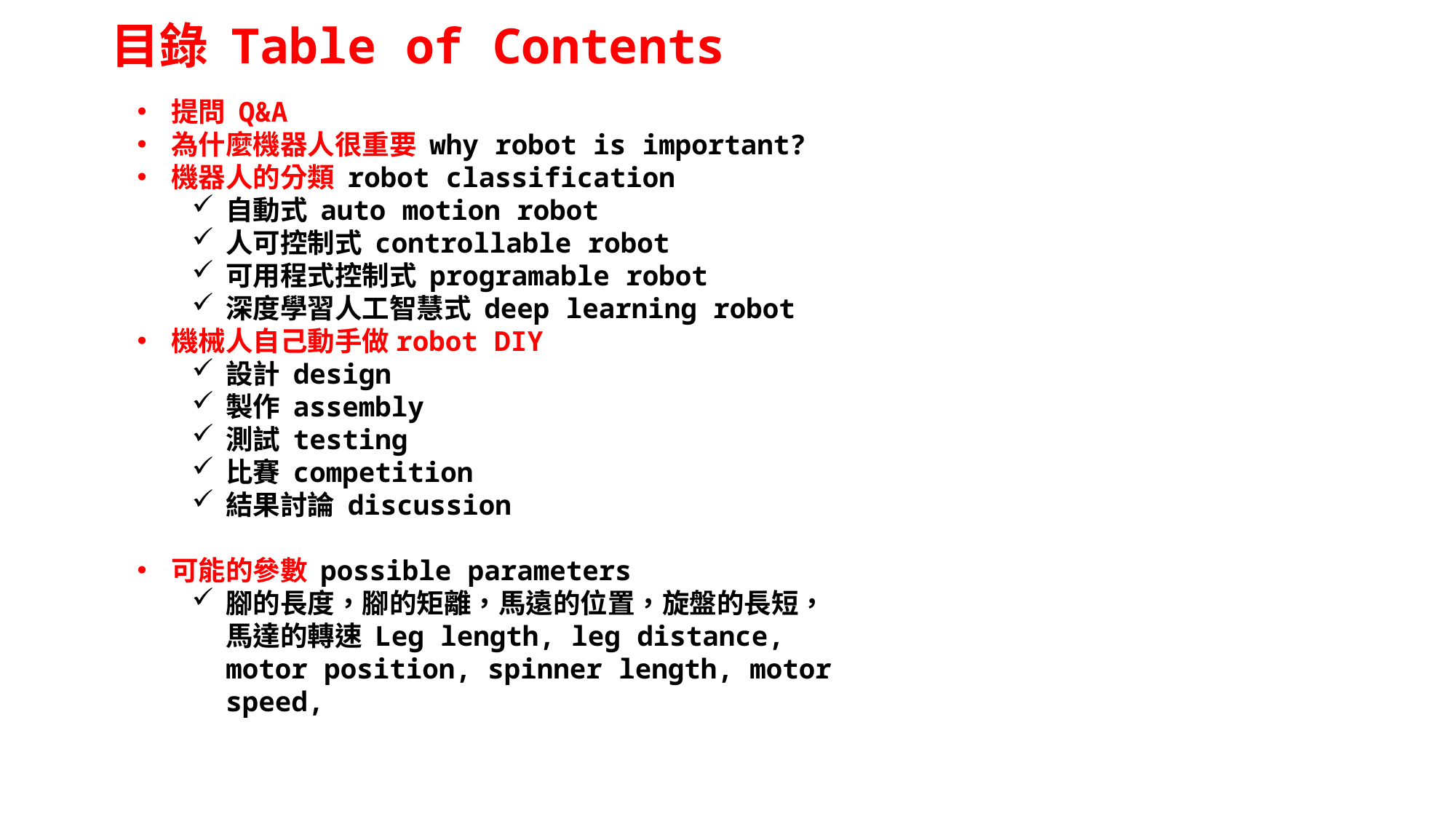

# 目錄 Table of Contents
提問 Q&A
為什麼機器人很重要 why robot is important?
機器人的分類 robot classification
自動式 auto motion robot
人可控制式 controllable robot
可用程式控制式 programable robot
深度學習人工智慧式 deep learning robot
機械人自己動手做robot DIY
設計 design
製作 assembly
測試 testing
比賽 competition
結果討論 discussion

可能的參數 possible parameters
腳的長度，腳的矩離，馬遠的位置，旋盤的長短，馬達的轉速 Leg length, leg distance, motor position, spinner length, motor speed,